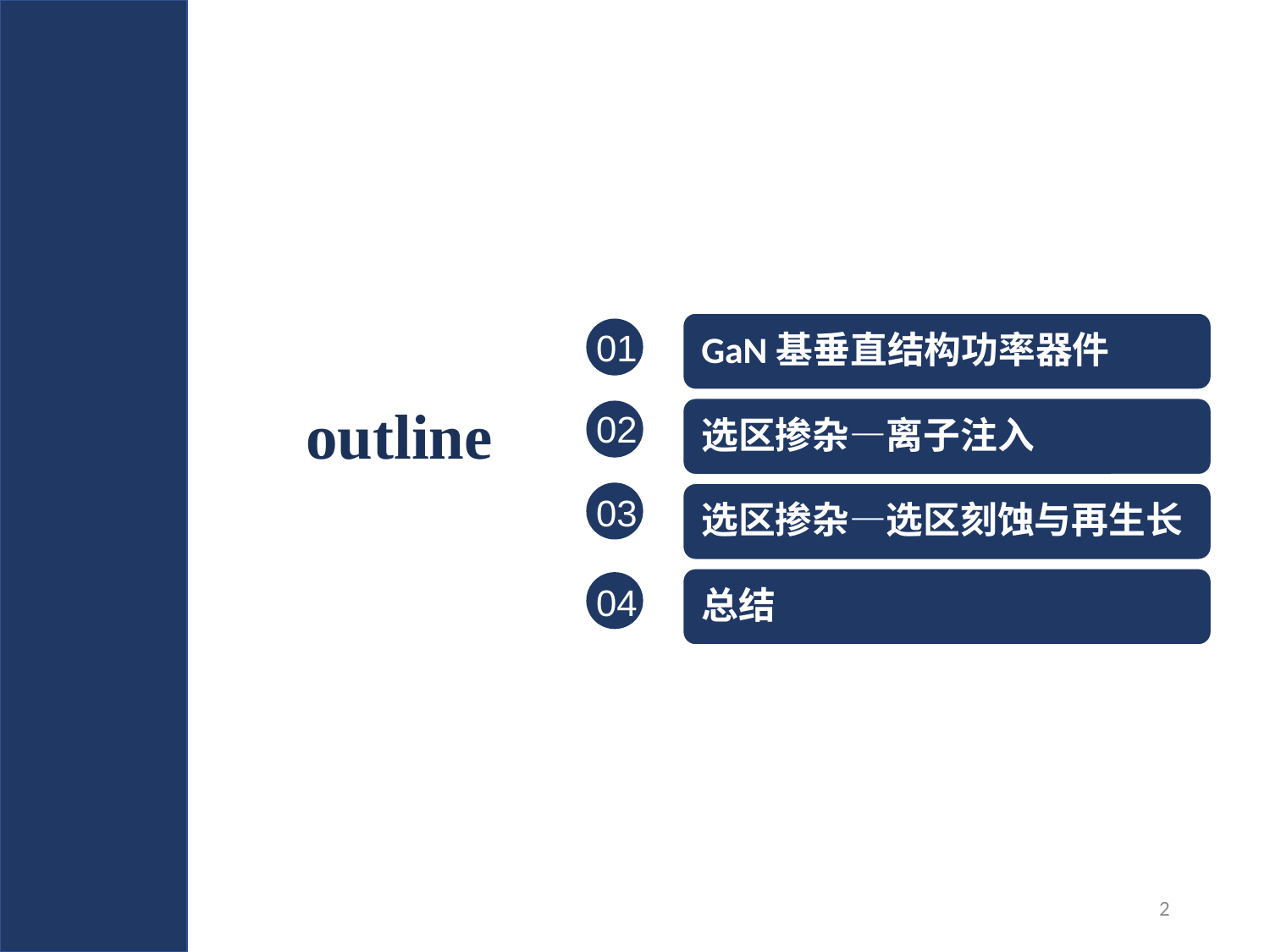

GaN基垂直结构功率器件
选区掺杂—离子注入
选区掺杂—选区刻蚀与再生长
总结
01

outline
02

03

04
2